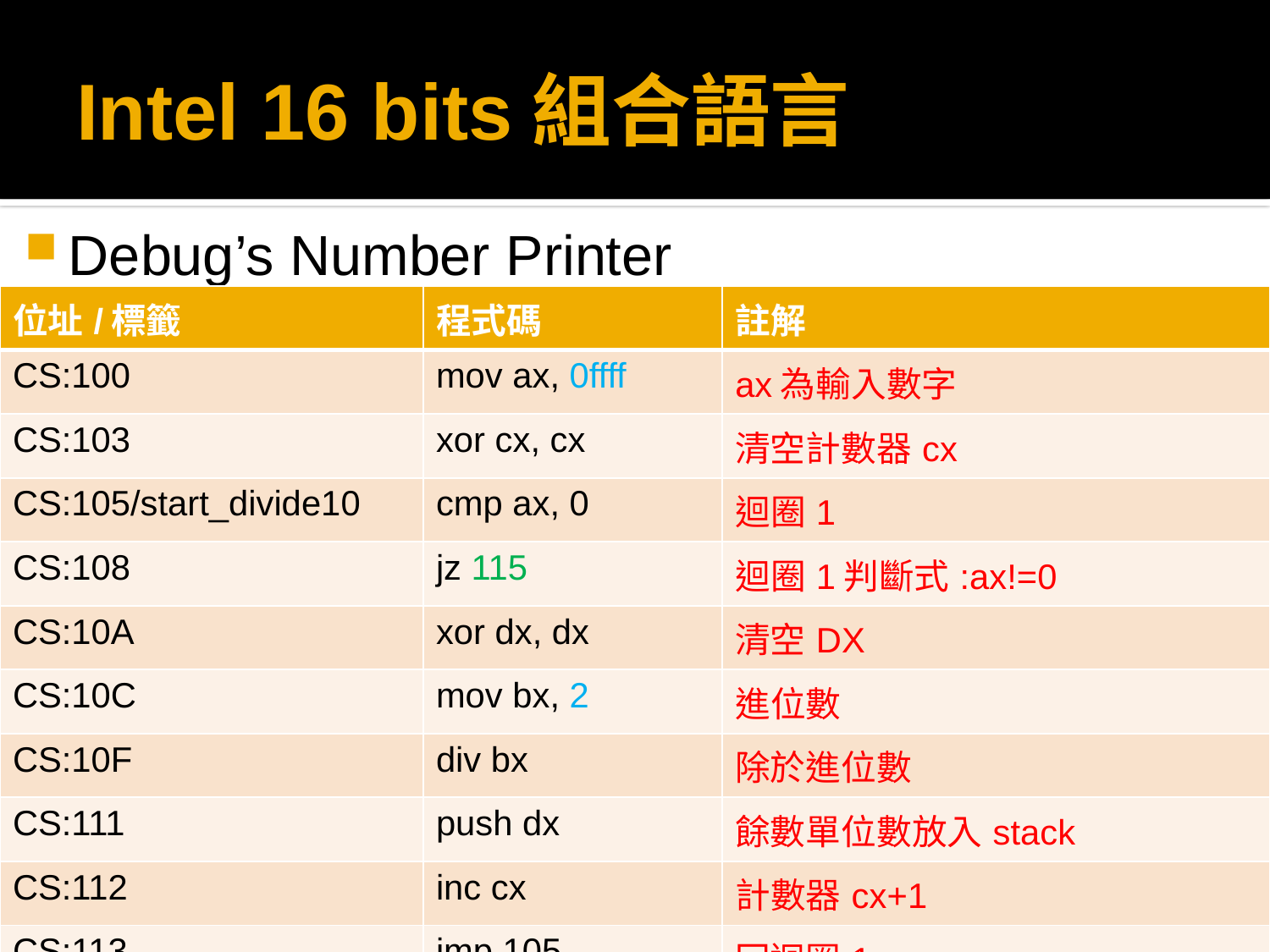

# Intel 16 bits組合語言
Debug’s Number Printer

| 位址/標籤 | 程式碼 | 註解 |
| --- | --- | --- |
| CS:100 | mov ax, 0ffff | ax為輸入數字 |
| CS:103 | xor cx, cx | 清空計數器cx |
| CS:105/start\_divide10 | cmp ax, 0 | 迴圈1 |
| CS:108 | jz 115 | 迴圈1判斷式:ax!=0 |
| CS:10A | xor dx, dx | 清空DX |
| CS:10C | mov bx, 2 | 進位數 |
| CS:10F | div bx | 除於進位數 |
| CS:111 | push dx | 餘數單位數放入stack |
| CS:112 | inc cx | 計數器cx+1 |
| CS:113 | jmp 105 | 回迴圈1 |
149